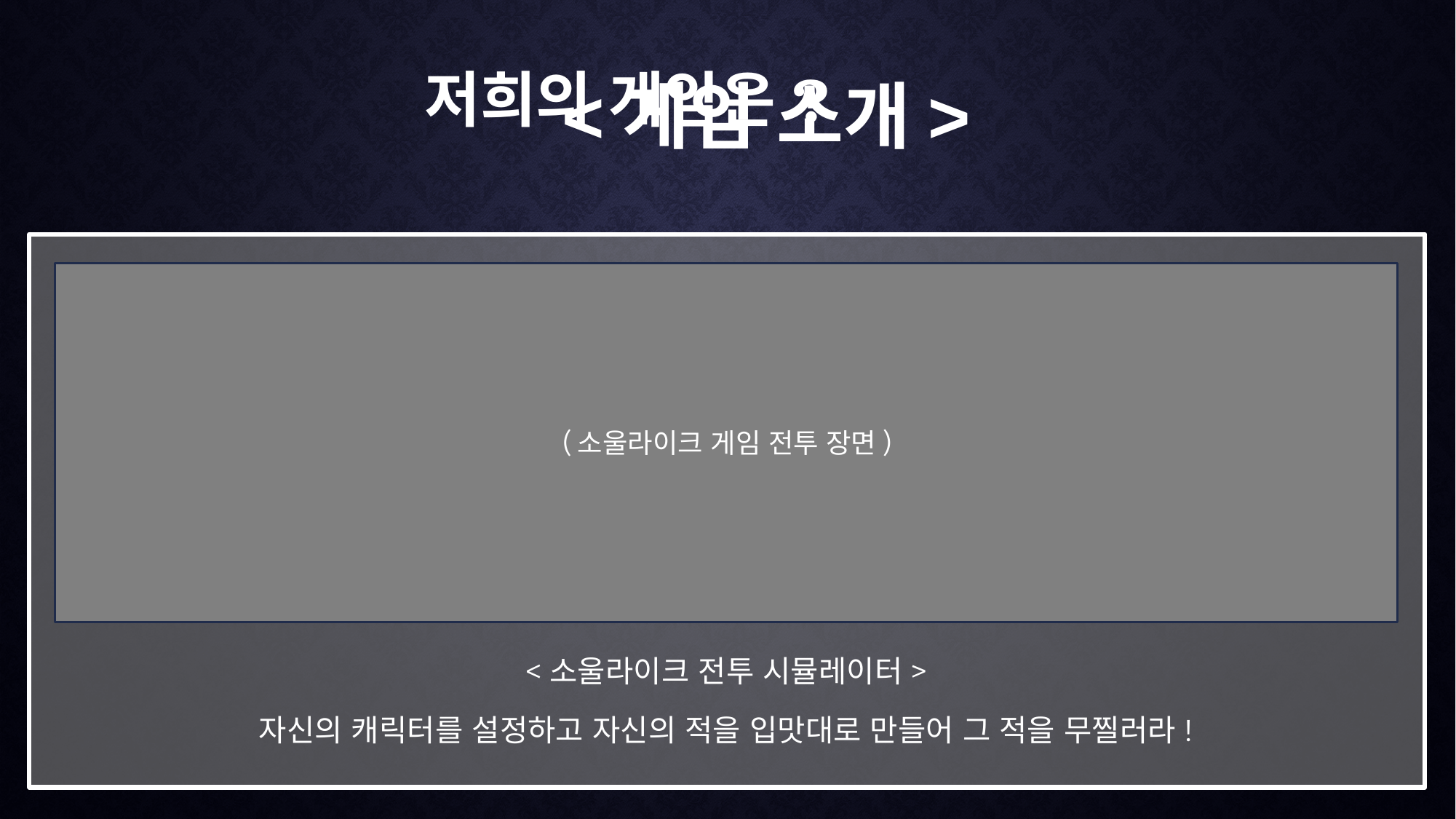

# 저희의 게임은?

<게임 소개>

(소울라이크 게임 전투 장면)
<소울라이크 전투 시뮬레이터>
자신의 캐릭터를 설정하고 자신의 적을 입맛대로 만들어 그 적을 무찔러라!